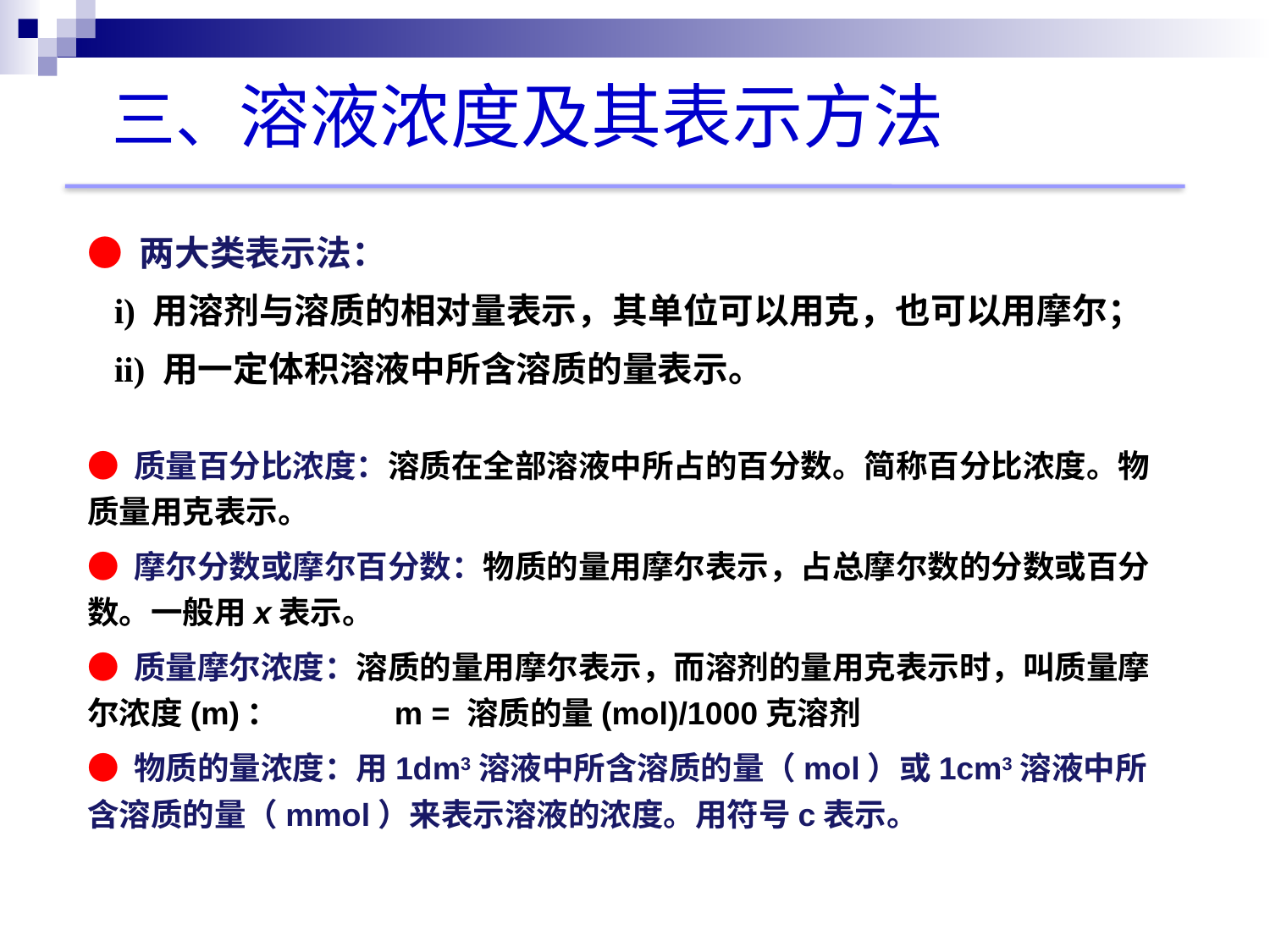

三、溶液浓度及其表示方法

● 两大类表示法：
   i) 用溶剂与溶质的相对量表示，其单位可以用克，也可以用摩尔；
   ii) 用一定体积溶液中所含溶质的量表示。
● 质量百分比浓度：溶质在全部溶液中所占的百分数。简称百分比浓度。物质量用克表示。
● 摩尔分数或摩尔百分数：物质的量用摩尔表示，占总摩尔数的分数或百分数。一般用x表示。
● 质量摩尔浓度：溶质的量用摩尔表示，而溶剂的量用克表示时，叫质量摩尔浓度(m)：               m = 溶质的量(mol)/1000克溶剂
● 物质的量浓度：用1dm3溶液中所含溶质的量（mol）或1cm3溶液中所含溶质的量（mmol）来表示溶液的浓度。用符号c表示。